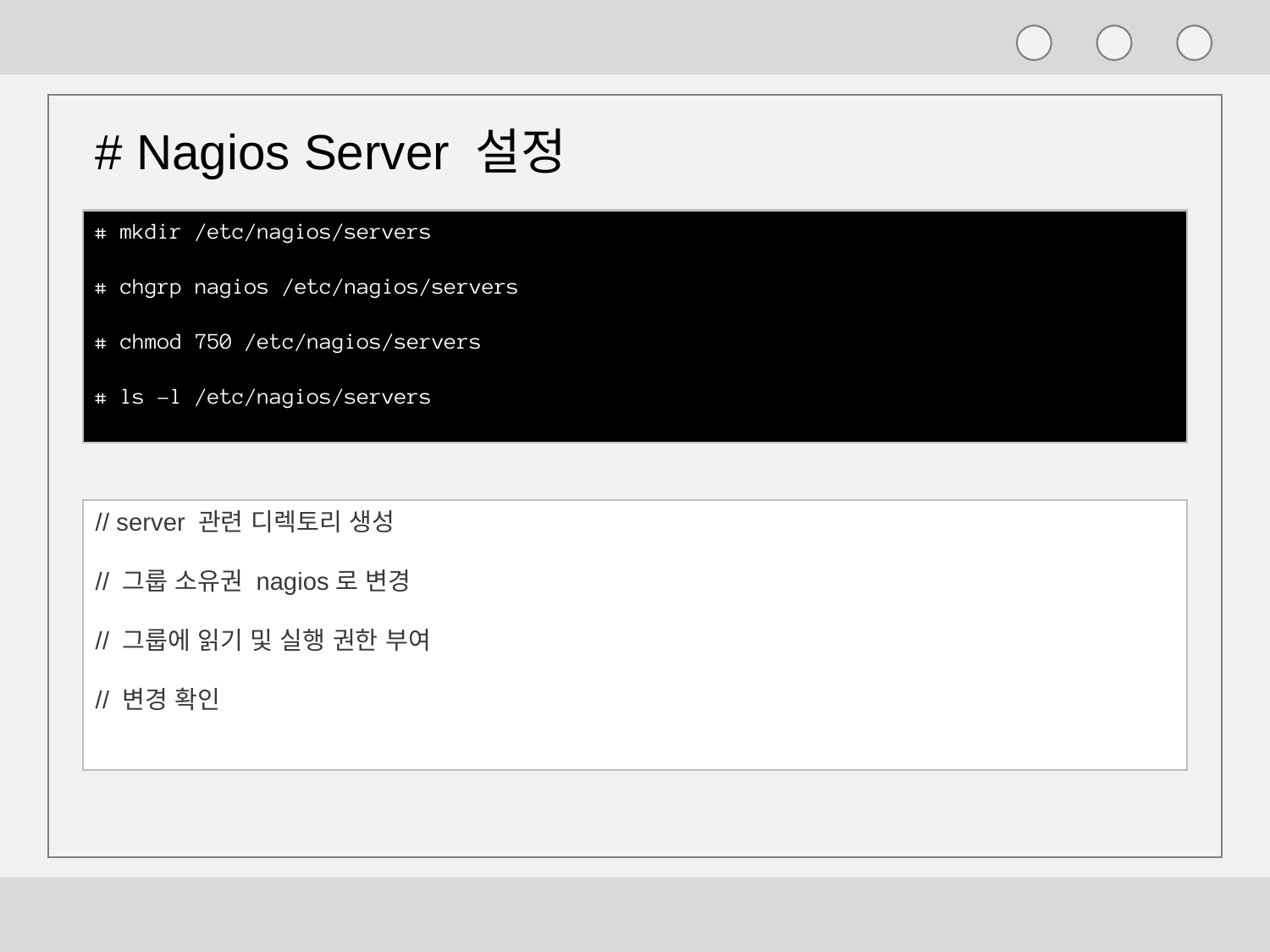

# Nagios Server 설정
# mkdir /etc/nagios/servers

# chgrp nagios /etc/nagios/servers

# chmod 750 /etc/nagios/servers

# ls –l /etc/nagios/servers
// server 관련 디렉토리 생성

// 그룹 소유권 nagios로 변경

// 그룹에 읽기 및 실행 권한 부여

// 변경 확인